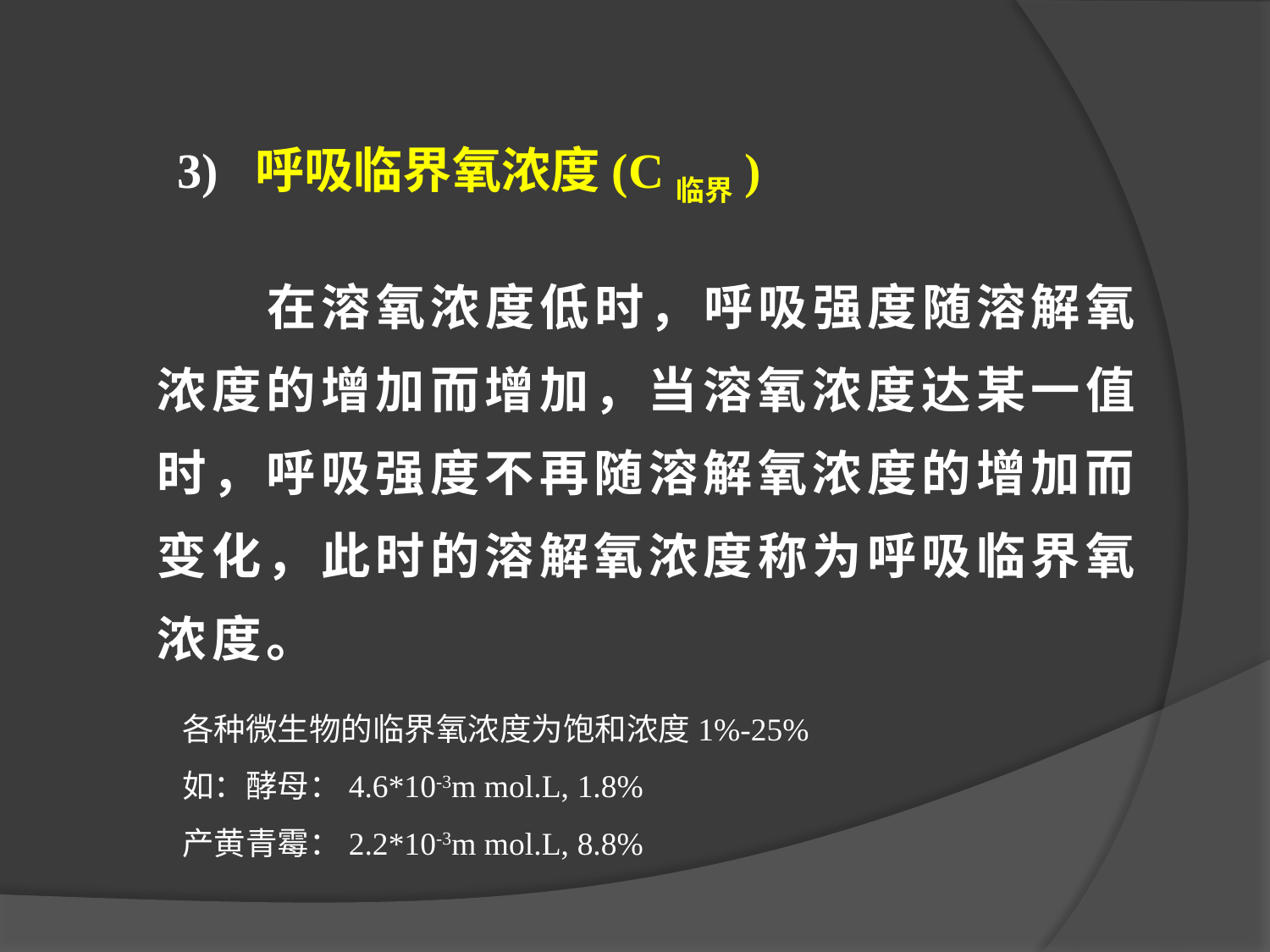

3)  呼吸临界氧浓度(C临界)
      在溶氧浓度低时，呼吸强度随溶解氧浓度的增加而增加，当溶氧浓度达某一值时，呼吸强度不再随溶解氧浓度的增加而变化，此时的溶解氧浓度称为呼吸临界氧浓度。
各种微生物的临界氧浓度为饱和浓度1%-25%
如：酵母：4.6*10-3m mol.L, 1.8%
产黄青霉：2.2*10-3m mol.L, 8.8%